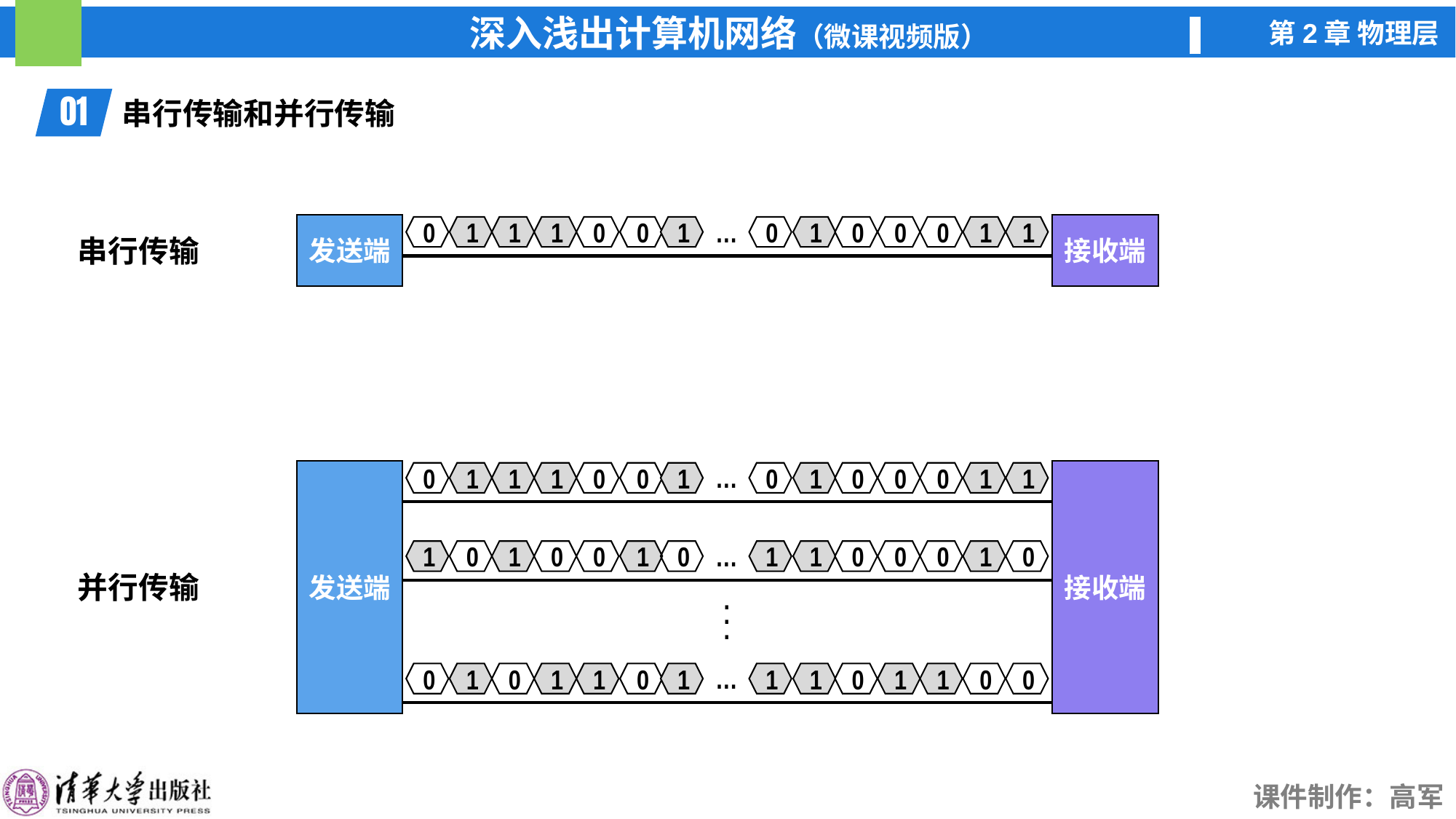

01
串行传输和并行传输
…
0
1
1
1
0
0
1
0
1
0
0
0
1
1
接收端
发送端
串行传输
…
0
1
1
1
0
0
1
0
1
0
0
0
1
1
…
1
0
1
0
0
1
0
1
1
0
0
0
1
0
…
0
1
0
1
1
0
1
1
1
0
1
1
0
0
接收端
发送端
并行传输
.
.
.